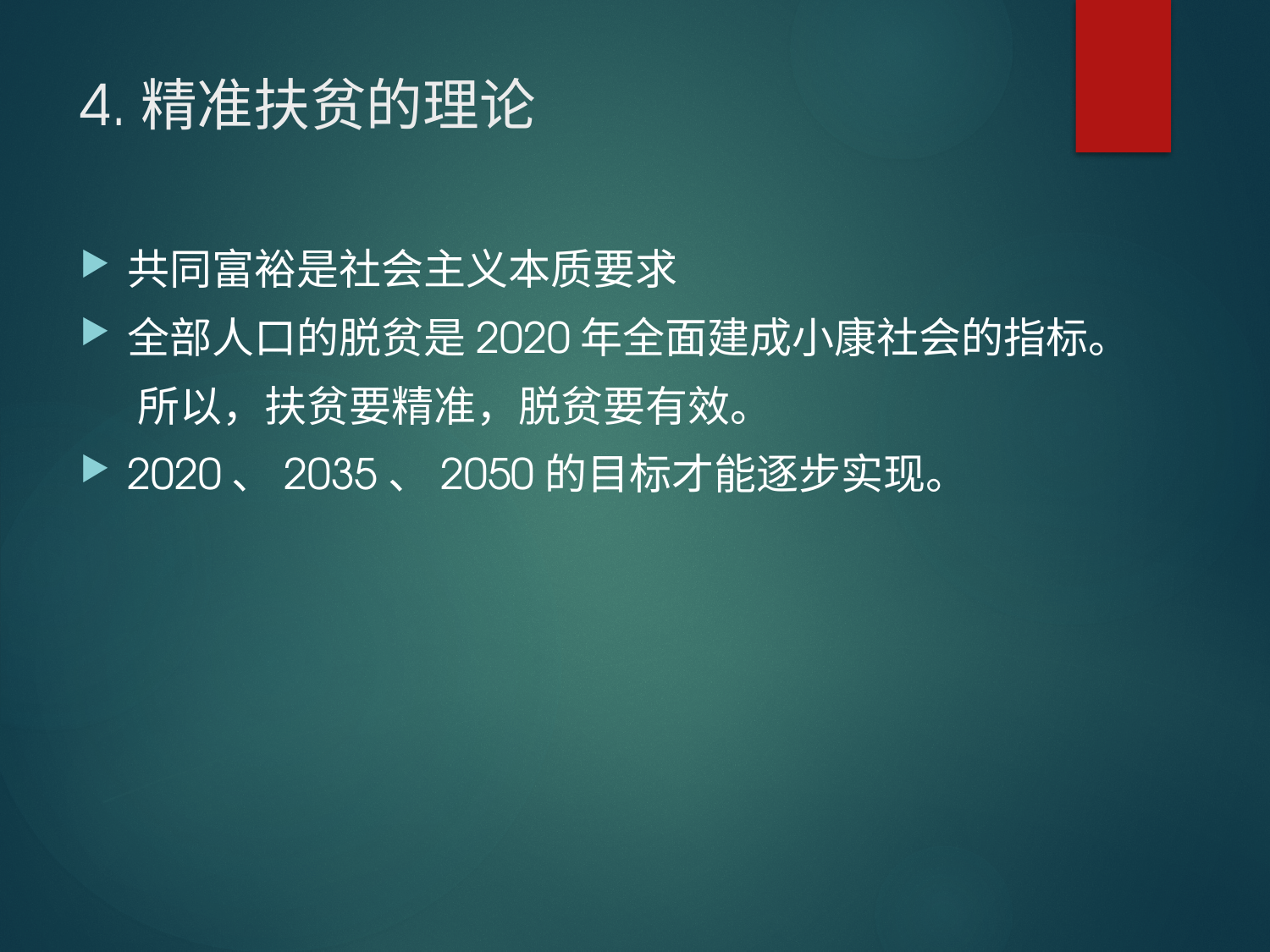

# 4.精准扶贫的理论
共同富裕是社会主义本质要求
全部人口的脱贫是2020年全面建成小康社会的指标。
     所以，扶贫要精准，脱贫要有效。
2020、2035、2050的目标才能逐步实现。